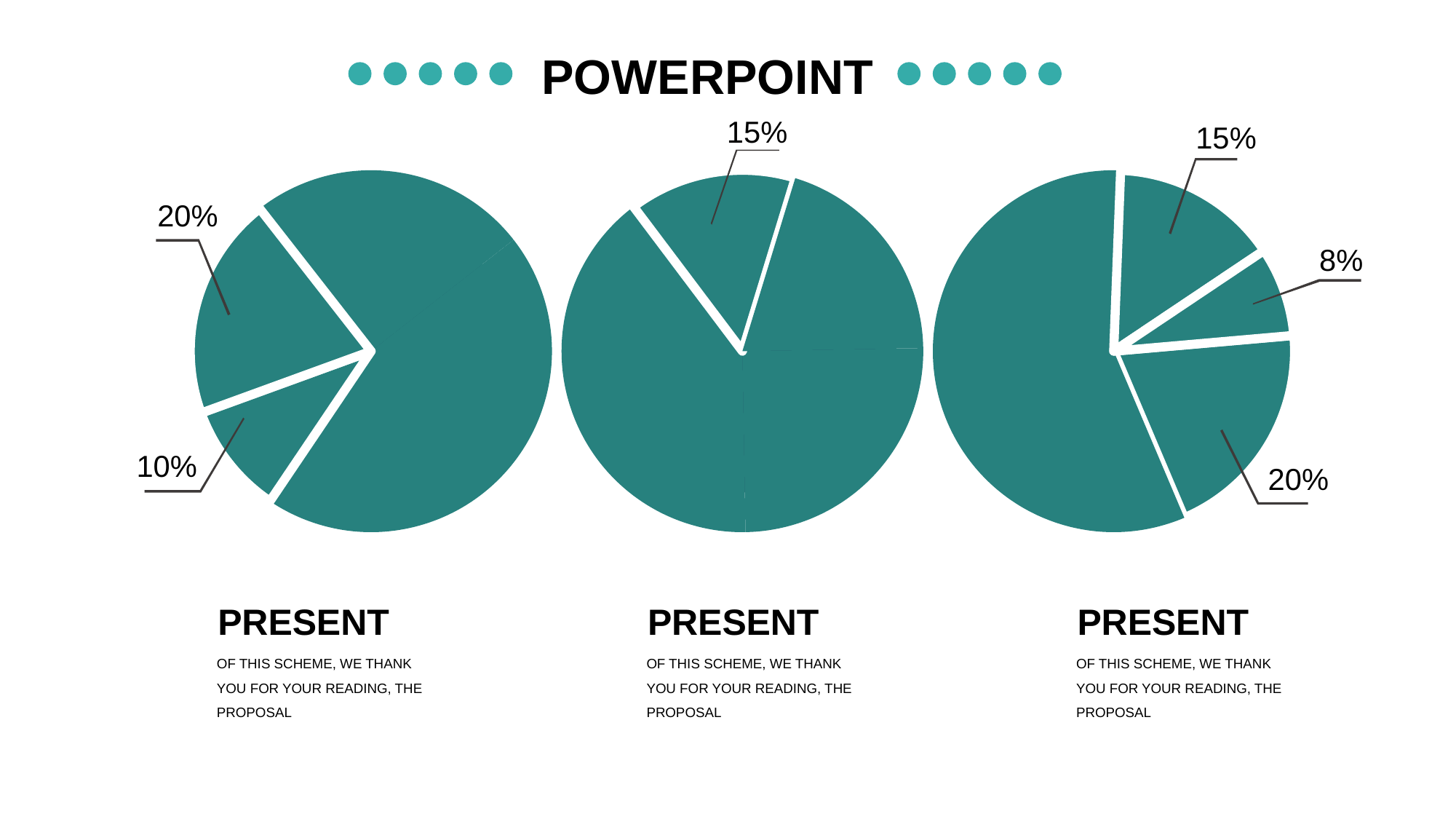

POWERPOINT

15%

### Chart

| Category | 销售额 |
|---|---|
| 第一季度 | 0.25 |
| 第二季度 | 0.4 |
| 第三季度 | 0.15 |
| 第四季度 | 0.2 |
15%

### Chart

| Category | 销售额 |
|---|---|
| 第一季度 | 0.2 |
| 第二季度 | 0.57 |
| 第三季度 | 0.15 |
| 第四季度 | 0.08 |
8%

20%

### Chart

| Category | 销售额 |
|---|---|
| 第一季度 | 0.25 |
| 第二季度 | 0.45 |
| 第三季度 | 0.1 |
| 第四季度 | 0.2 |
20%

10%
PRESENT
OF THIS SCHEME, WE THANK YOU FOR YOUR READING, THE PROPOSAL
PRESENT
OF THIS SCHEME, WE THANK YOU FOR YOUR READING, THE PROPOSAL
PRESENT
OF THIS SCHEME, WE THANK YOU FOR YOUR READING, THE PROPOSAL